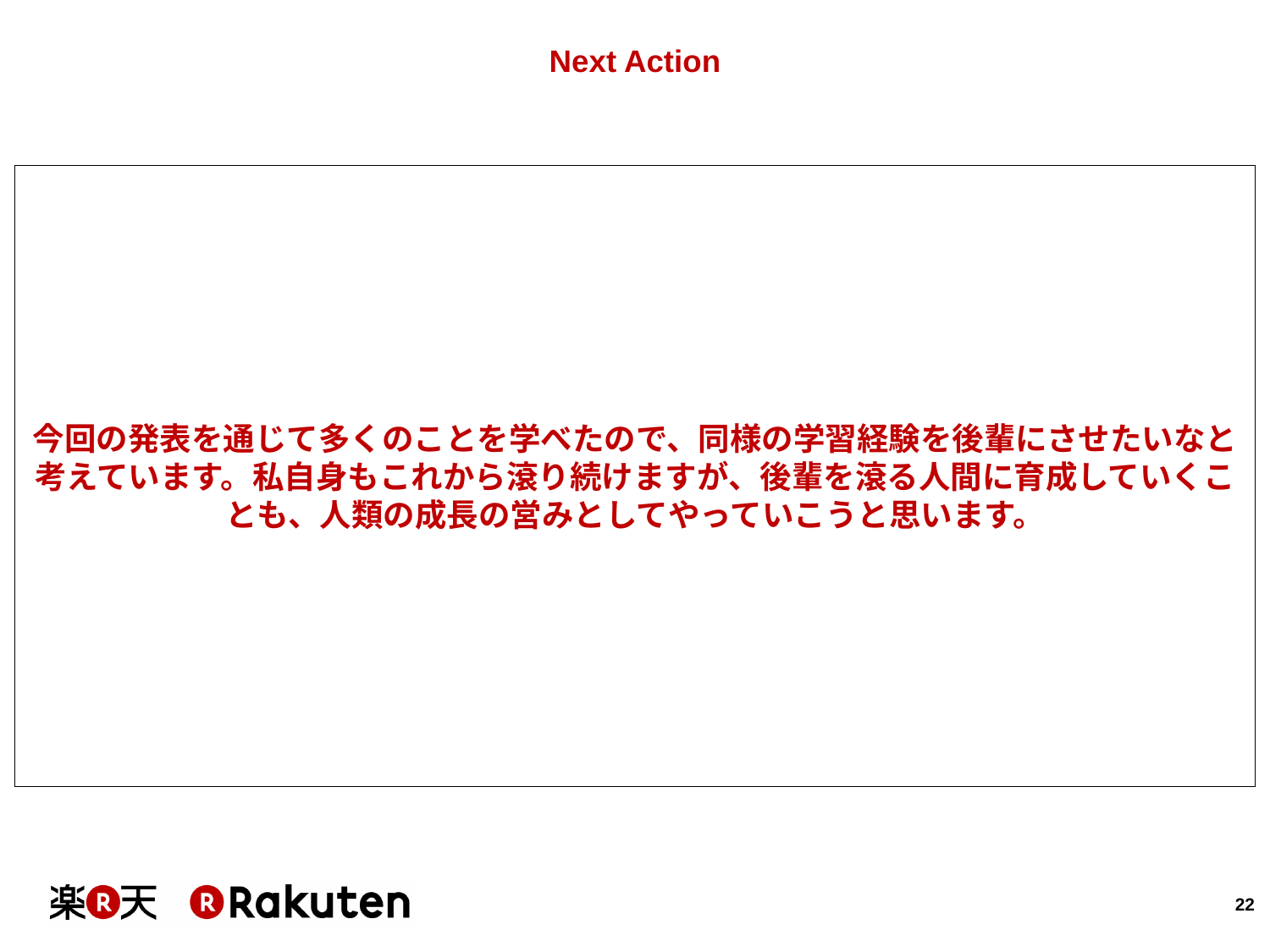

# Next Action
今回の発表を通じて多くのことを学べたので、同様の学習経験を後輩にさせたいなと考えています。私自身もこれから滾り続けますが、後輩を滾る人間に育成していくことも、人類の成長の営みとしてやっていこうと思います。